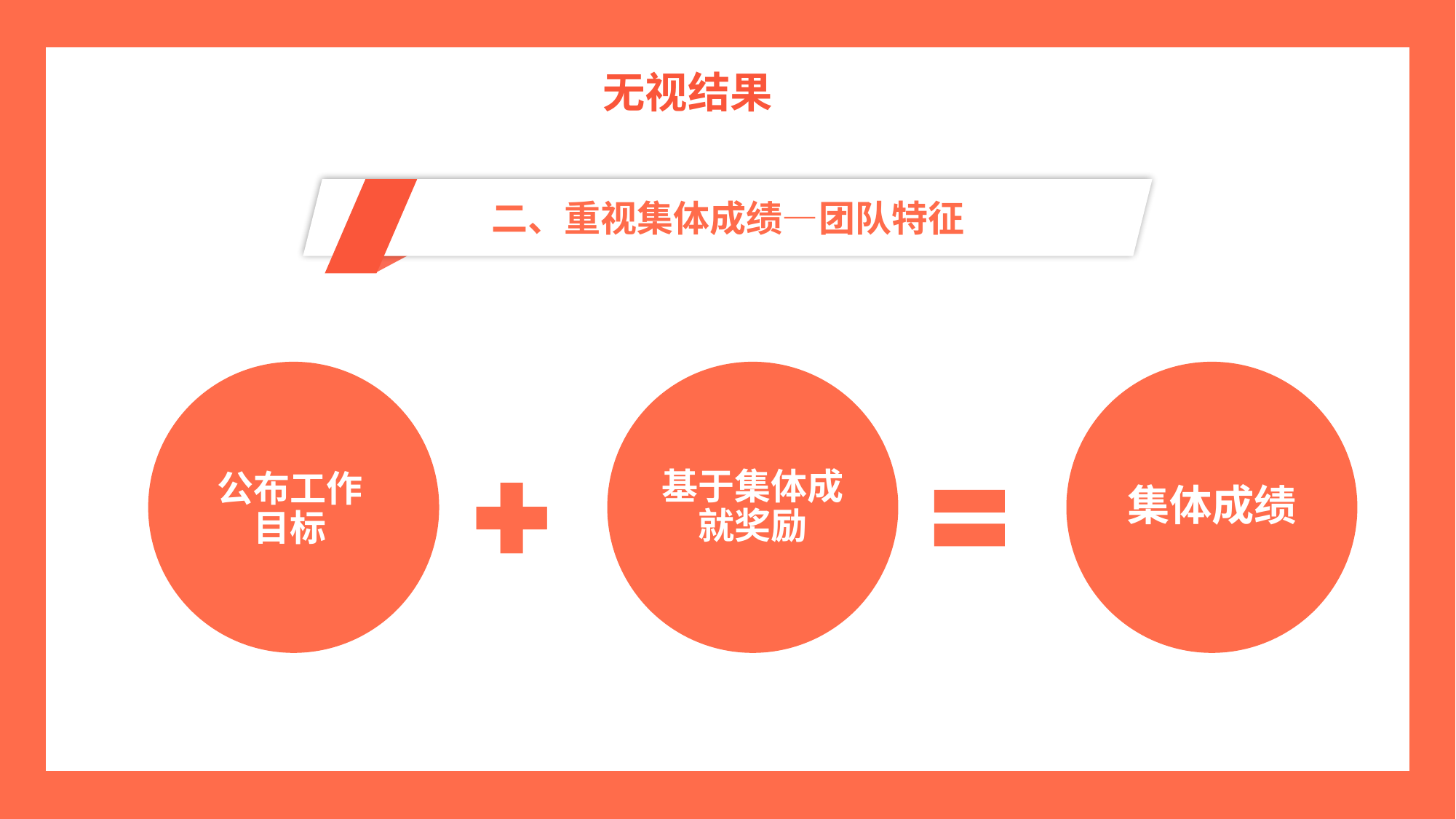

无视结果
二、重视集体成绩—团队特征

公布工作目标

基于集体成就奖励

集体成绩
添加标题